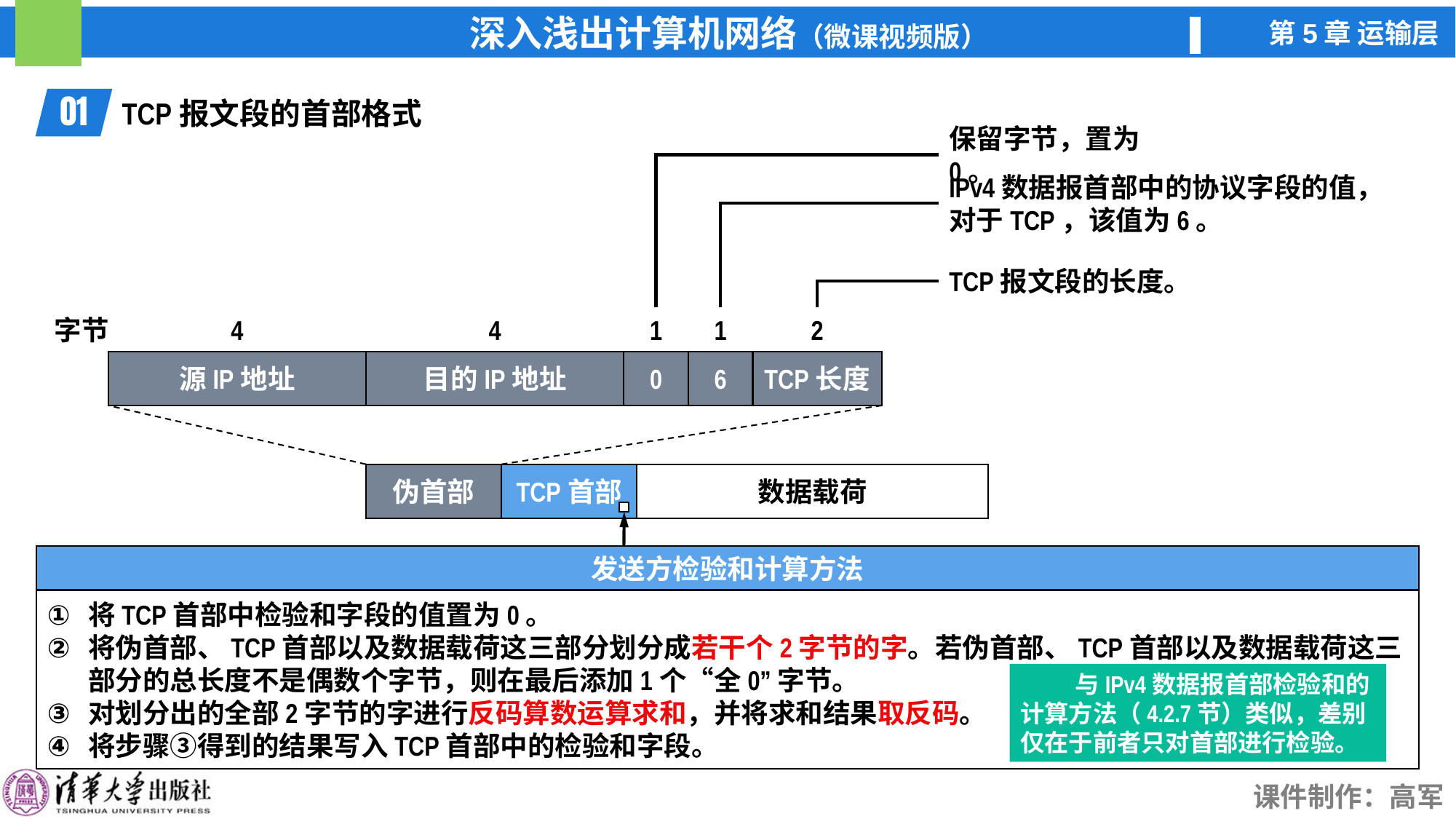

01
TCP报文段的首部格式
保留字节，置为0。
IPv4数据报首部中的协议字段的值，对于TCP，该值为6。
TCP报文段的长度。
字节
4
4
1
1
2
0
6
TCP长度
目的IP地址
源IP地址
伪首部
TCP首部
数据载荷

发送方检验和计算方法
将TCP首部中检验和字段的值置为0。
将伪首部、TCP首部以及数据载荷这三部分划分成若干个2字节的字。若伪首部、TCP首部以及数据载荷这三部分的总长度不是偶数个字节，则在最后添加1个“全0”字节。
对划分出的全部2字节的字进行反码算数运算求和，并将求和结果取反码。
将步骤③得到的结果写入TCP首部中的检验和字段。
         与IPv4数据报首部检验和的计算方法（4.2.7节）类似，差别仅在于前者只对首部进行检验。